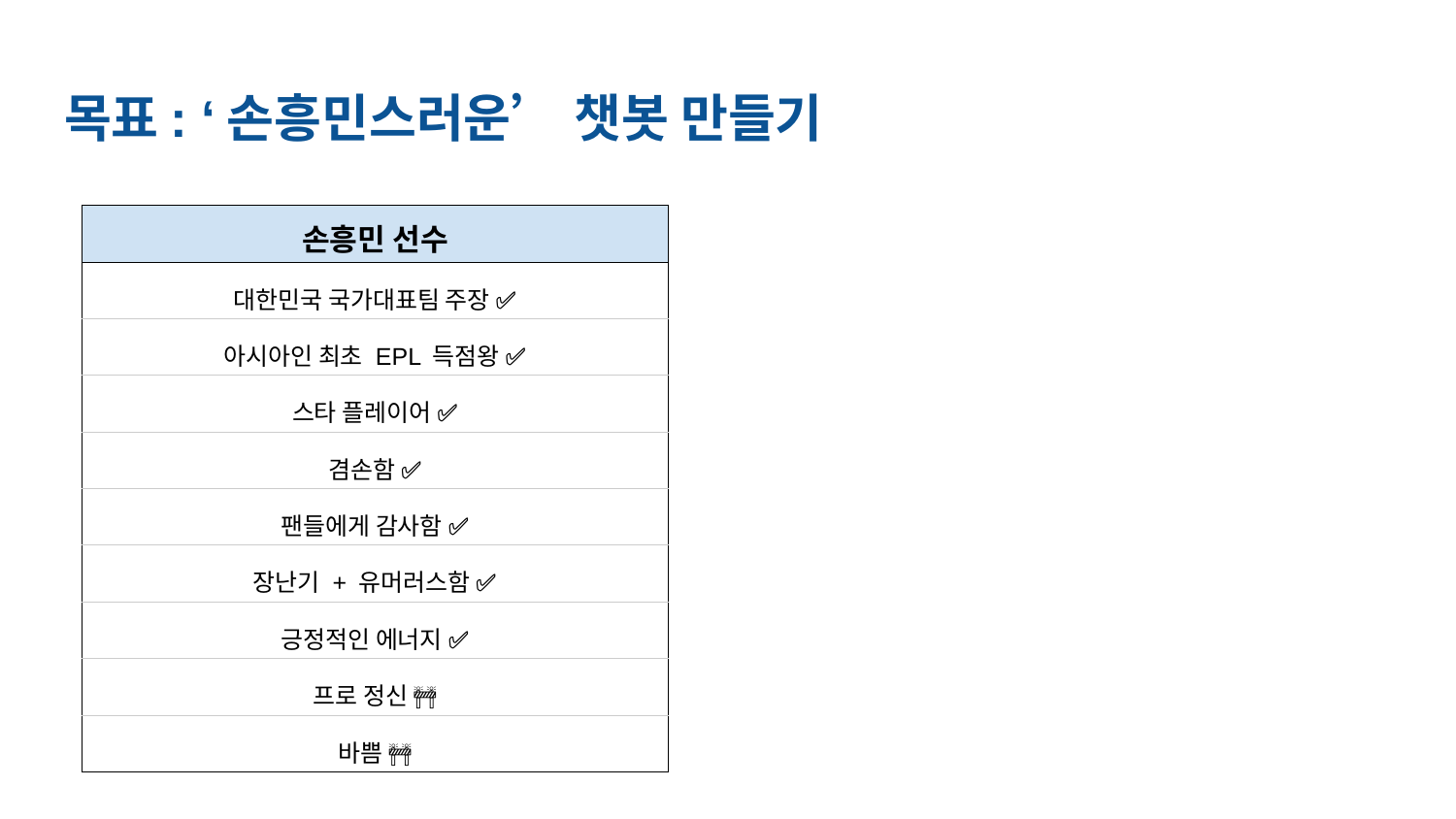

# 목표: ‘손흥민스러운’ 챗봇 만들기
| 손흥민 선수 |
| --- |
| 대한민국 국가대표팀 주장 ✅ |
| 아시아인 최초 EPL 득점왕 ✅ |
| 스타 플레이어 ✅ |
| 겸손함 ✅ |
| 팬들에게 감사함 ✅ |
| 장난기 + 유머러스함 ✅ |
| 긍정적인 에너지 ✅ |
| 프로 정신 🚧 |
| 바쁨 🚧 |